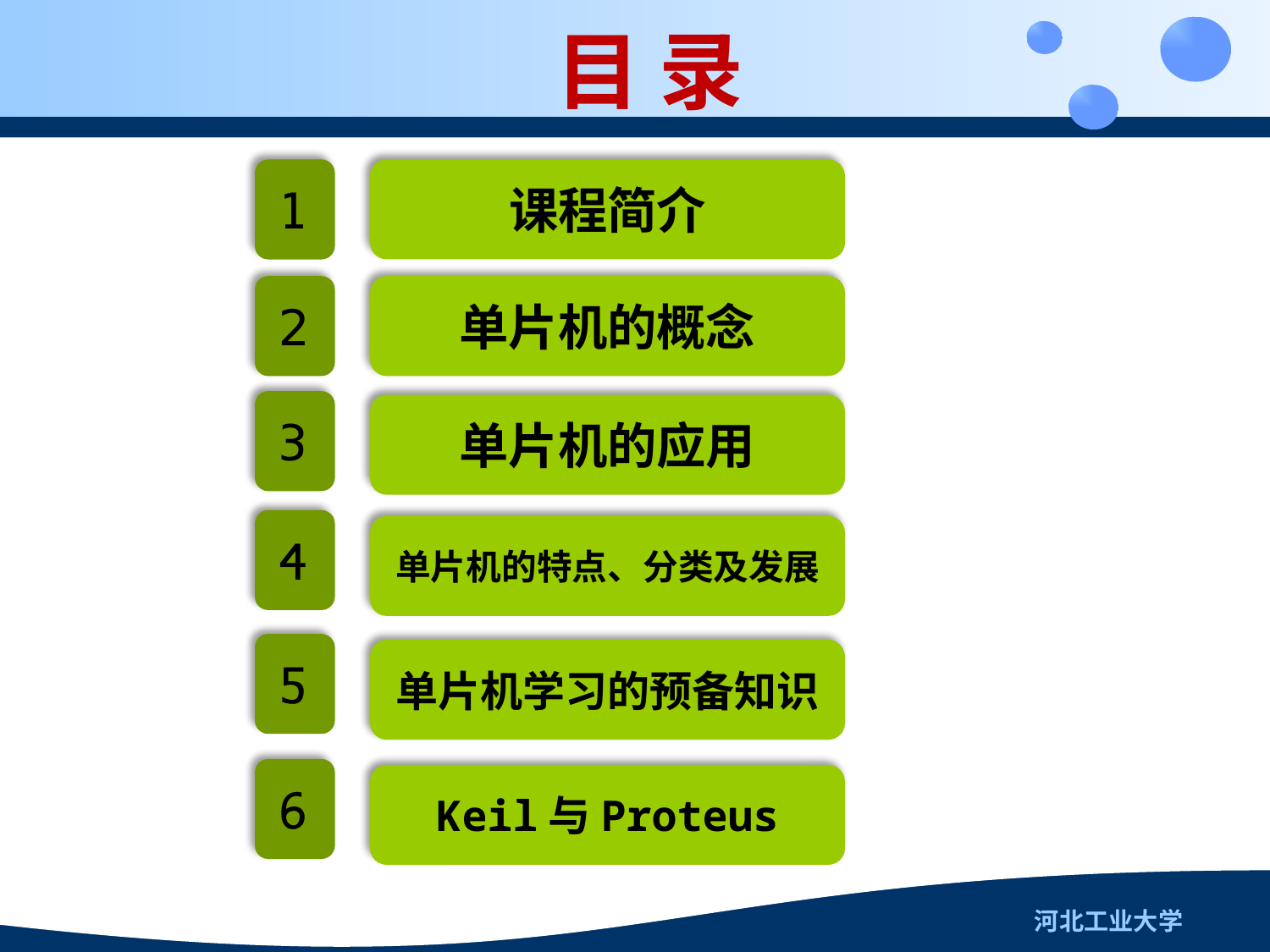

目 录
课程简介
1
2
单片机的概念
3
单片机的应用
4
单片机的特点、分类及发展
5
单片机学习的预备知识
6
Keil与Proteus
河北工业大学